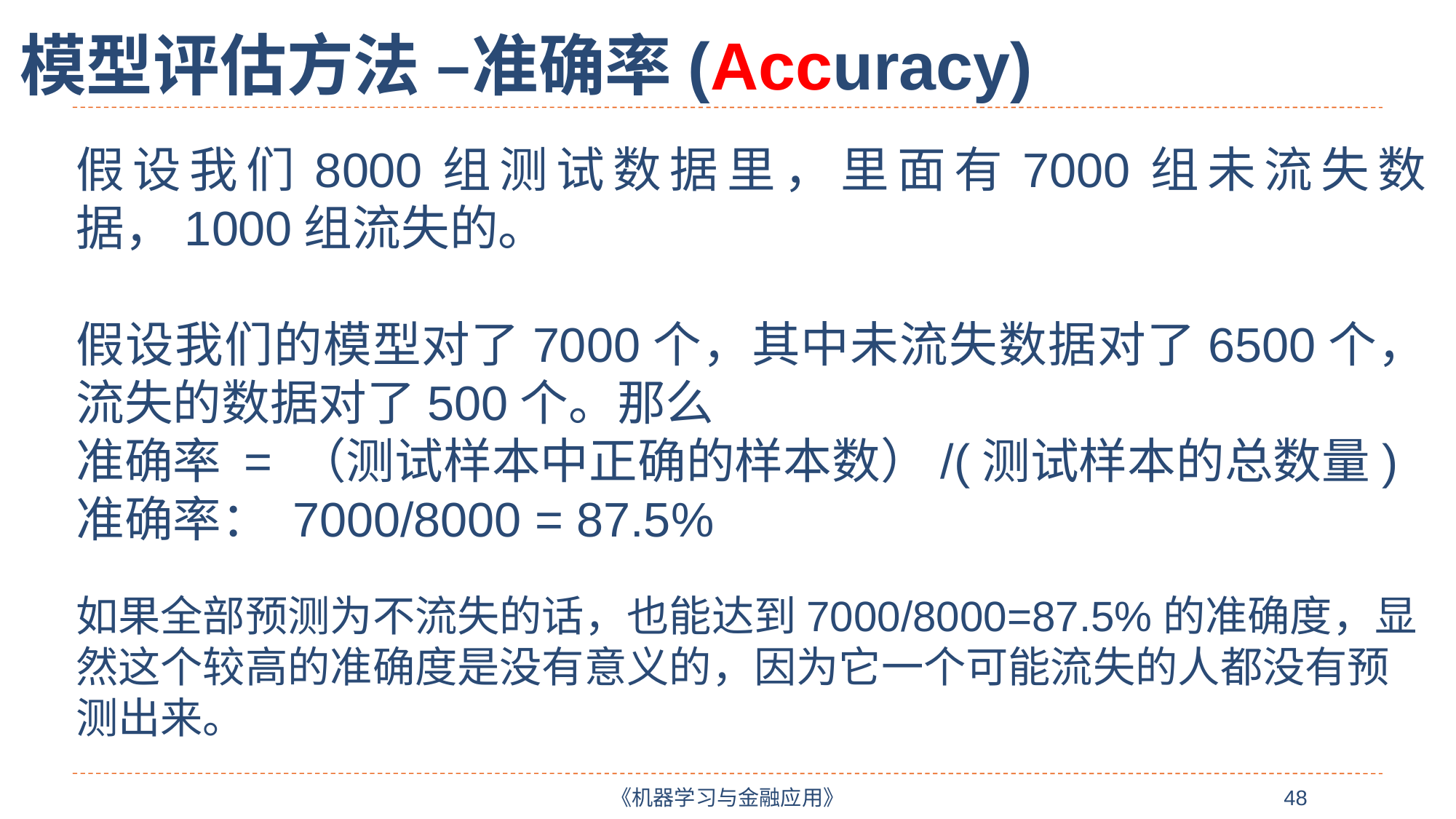

模型评估方法 –准确率(Accuracy)
假设我们8000组测试数据里，里面有7000组未流失数据，1000组流失的。

假设我们的模型对了7000个，其中未流失数据对了6500个，流失的数据对了500个。那么
准确率 = （测试样本中正确的样本数）/(测试样本的总数量)
准确率： 7000/8000 = 87.5%
如果全部预测为不流失的话，也能达到7000/8000=87.5%的准确度，显然这个较高的准确度是没有意义的，因为它一个可能流失的人都没有预测出来。